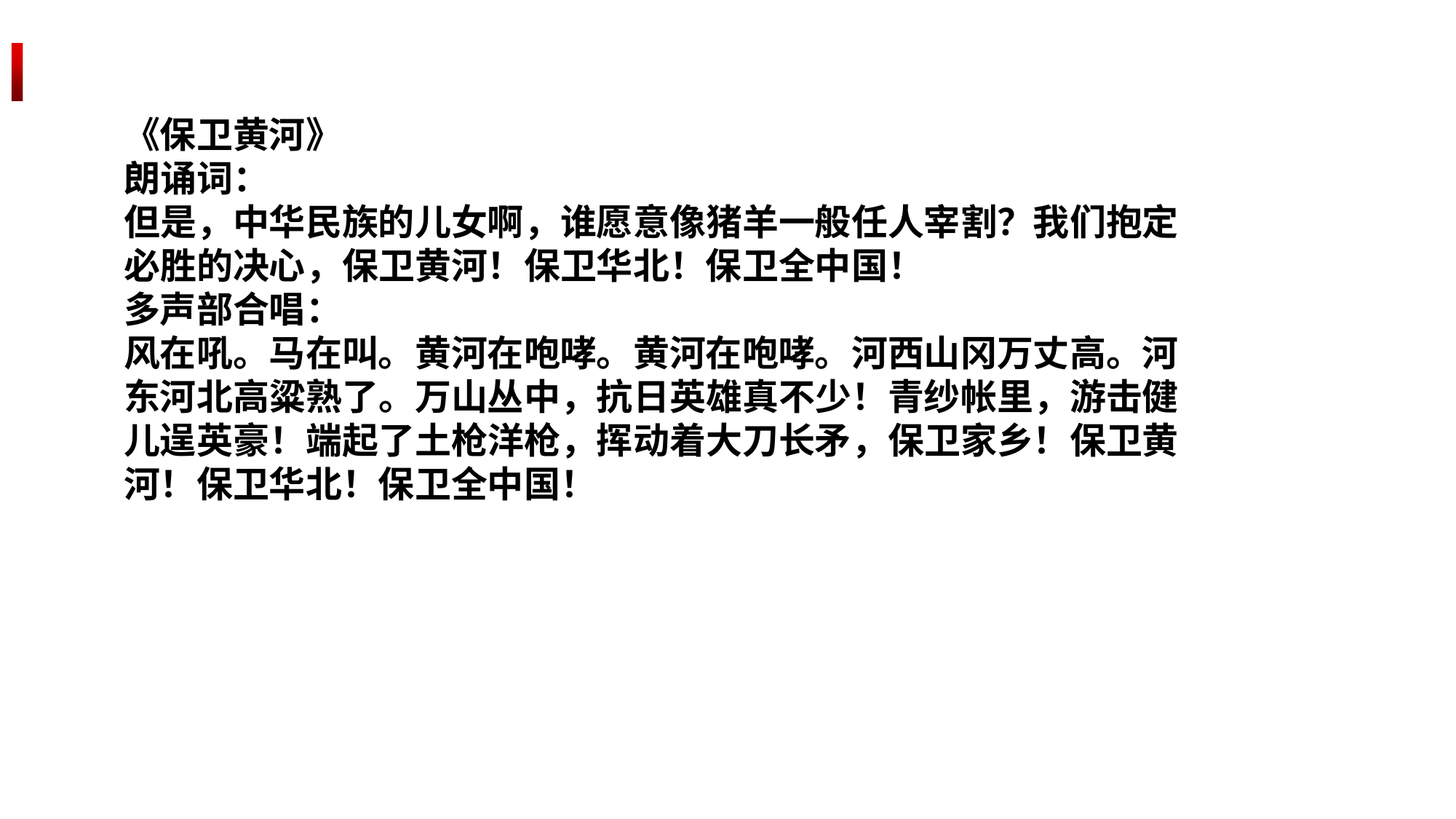

《保卫黄河》
朗诵词：
但是，中华民族的儿女啊，谁愿意像猪羊一般任人宰割？我们抱定必胜的决心，保卫黄河！保卫华北！保卫全中国！
多声部合唱：
风在吼。马在叫。黄河在咆哮。黄河在咆哮。河西山冈万丈高。河东河北高粱熟了。万山丛中，抗日英雄真不少！青纱帐里，游击健儿逞英豪！端起了土枪洋枪，挥动着大刀长矛，保卫家乡！保卫黄河！保卫华北！保卫全中国！